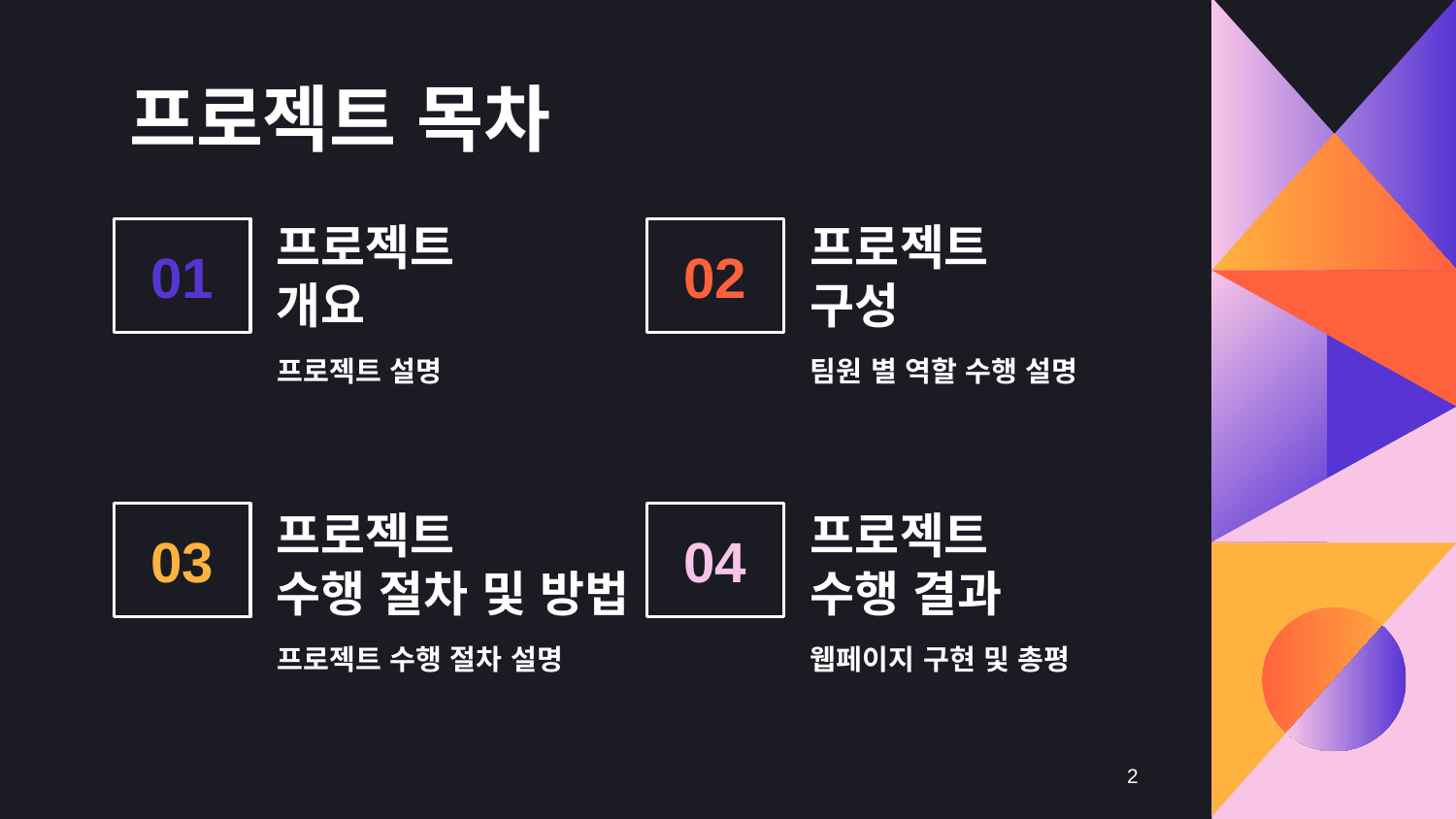

프로젝트 목차
# 01
프로젝트
개요
02
프로젝트
구성
프로젝트 설명
팀원 별 역할 수행 설명
03
04
프로젝트
수행 절차 및 방법
프로젝트
수행 결과
프로젝트 수행 절차 설명
웹페이지 구현 및 총평
2